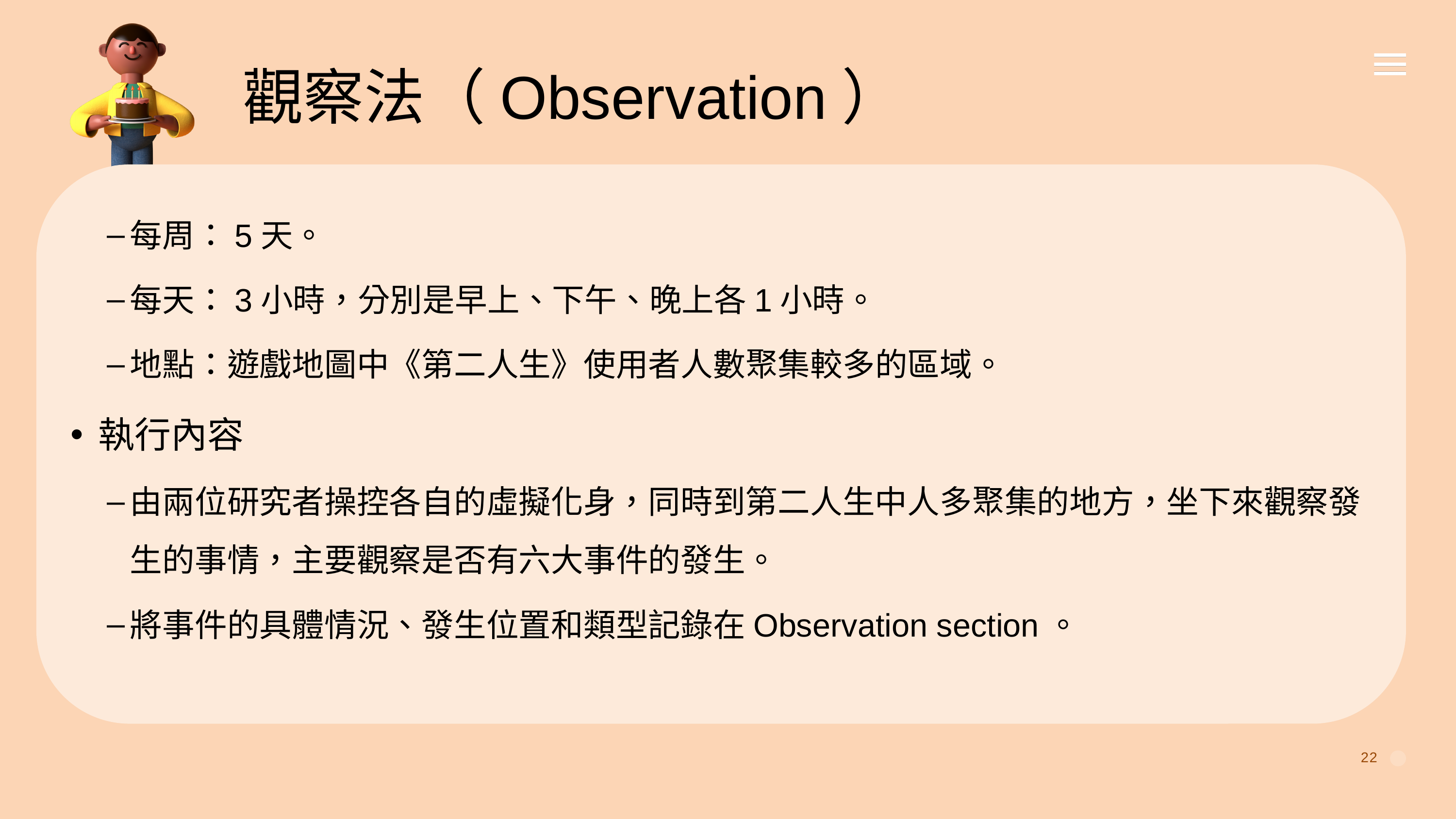

觀察法（Observation）

每周：5天。
每天：3小時，分別是早上、下午、晚上各1小時。
地點：遊戲地圖中《第二人生》使用者人數聚集較多的區域。
執行內容
由兩位研究者操控各自的虛擬化身，同時到第二人生中人多聚集的地方，坐下來觀察發生的事情，主要觀察是否有六大事件的發生。
將事件的具體情況、發生位置和類型記錄在Observation section。

22